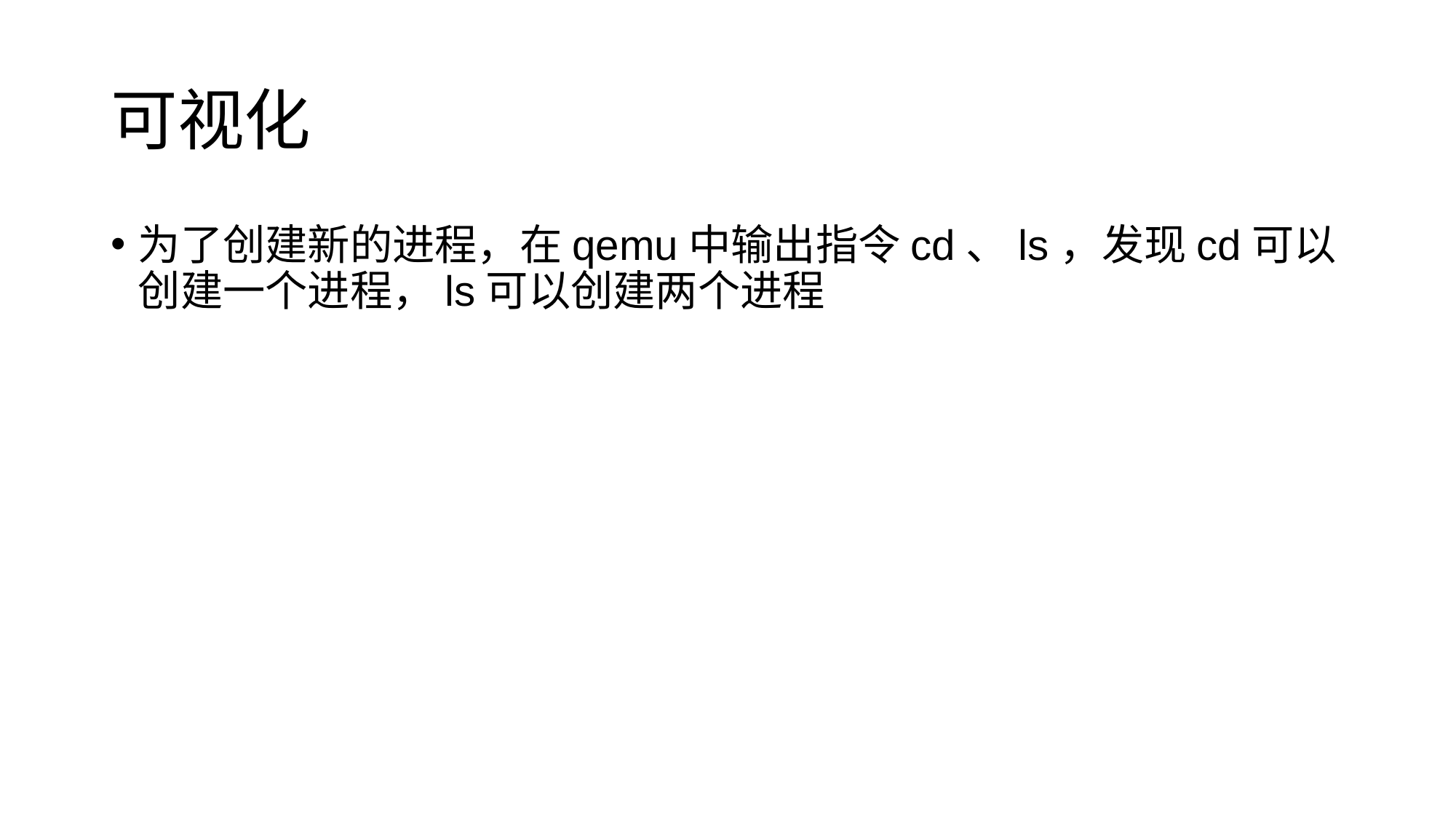

# 可视化
为了创建新的进程，在qemu中输出指令cd、ls，发现cd可以创建一个进程，ls可以创建两个进程